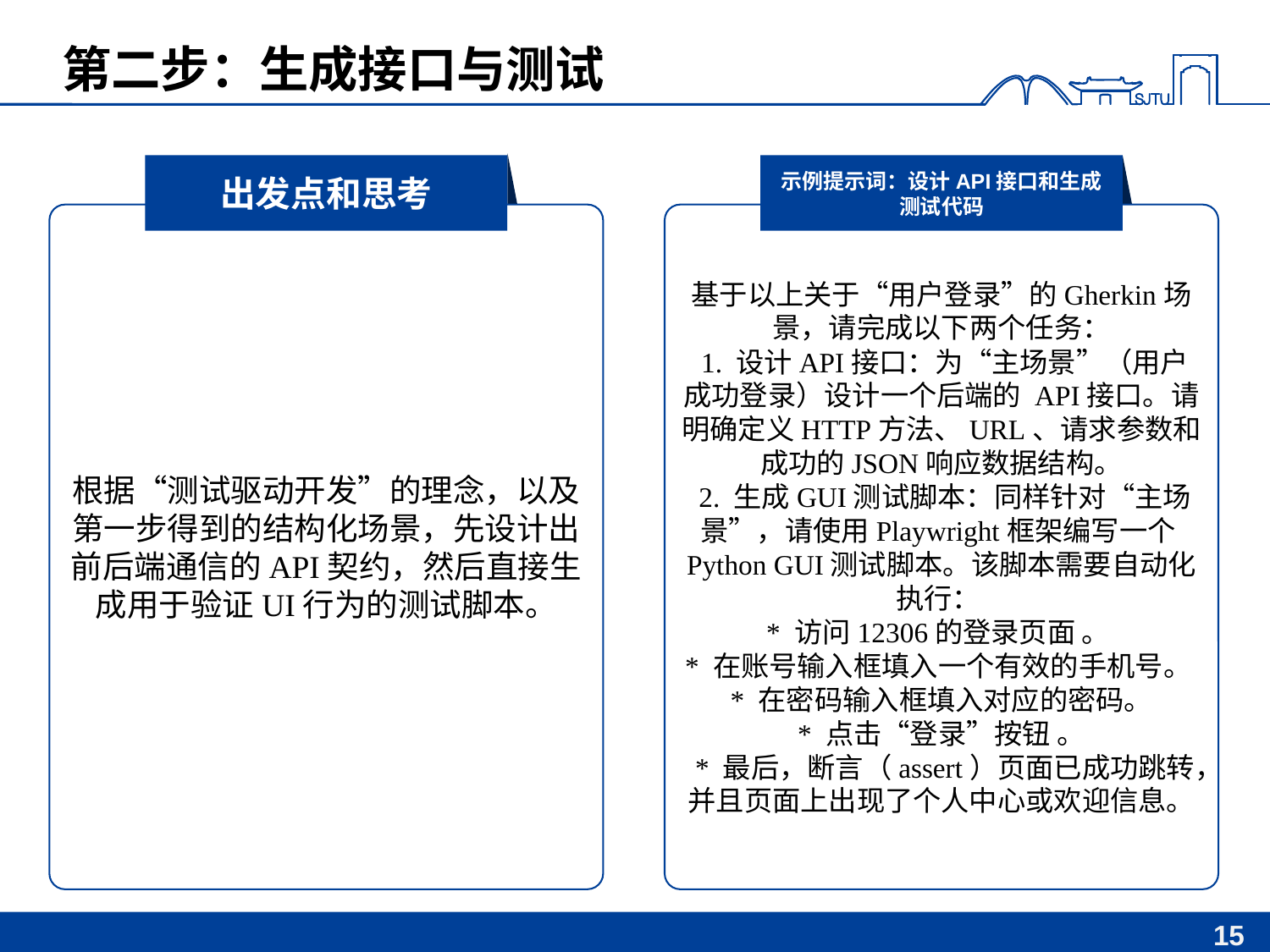

# 第二步：生成接口与测试

出发点和思考
示例提示词：设计API接口和生成测试代码

根据“测试驱动开发”的理念，以及第一步得到的结构化场景，先设计出前后端通信的API契约，然后直接生成用于验证UI行为的测试脚本。
基于以上关于“用户登录”的Gherkin场景，请完成以下两个任务：
 1. 设计API接口：为“主场景”（用户成功登录）设计一个后端的 API接口。请明确定义HTTP方法、URL、请求参数和成功的JSON响应数据结构。
 2. 生成GUI测试脚本：同样针对“主场景”，请使用Playwright框架编写一个Python GUI测试脚本。该脚本需要自动化执行：
* 访问12306的登录页面 。
* 在账号输入框填入一个有效的手机号。
* 在密码输入框填入对应的密码。
* 点击“登录”按钮 。
 * 最后，断言（assert）页面已成功跳转，并且页面上出现了个人中心或欢迎信息。